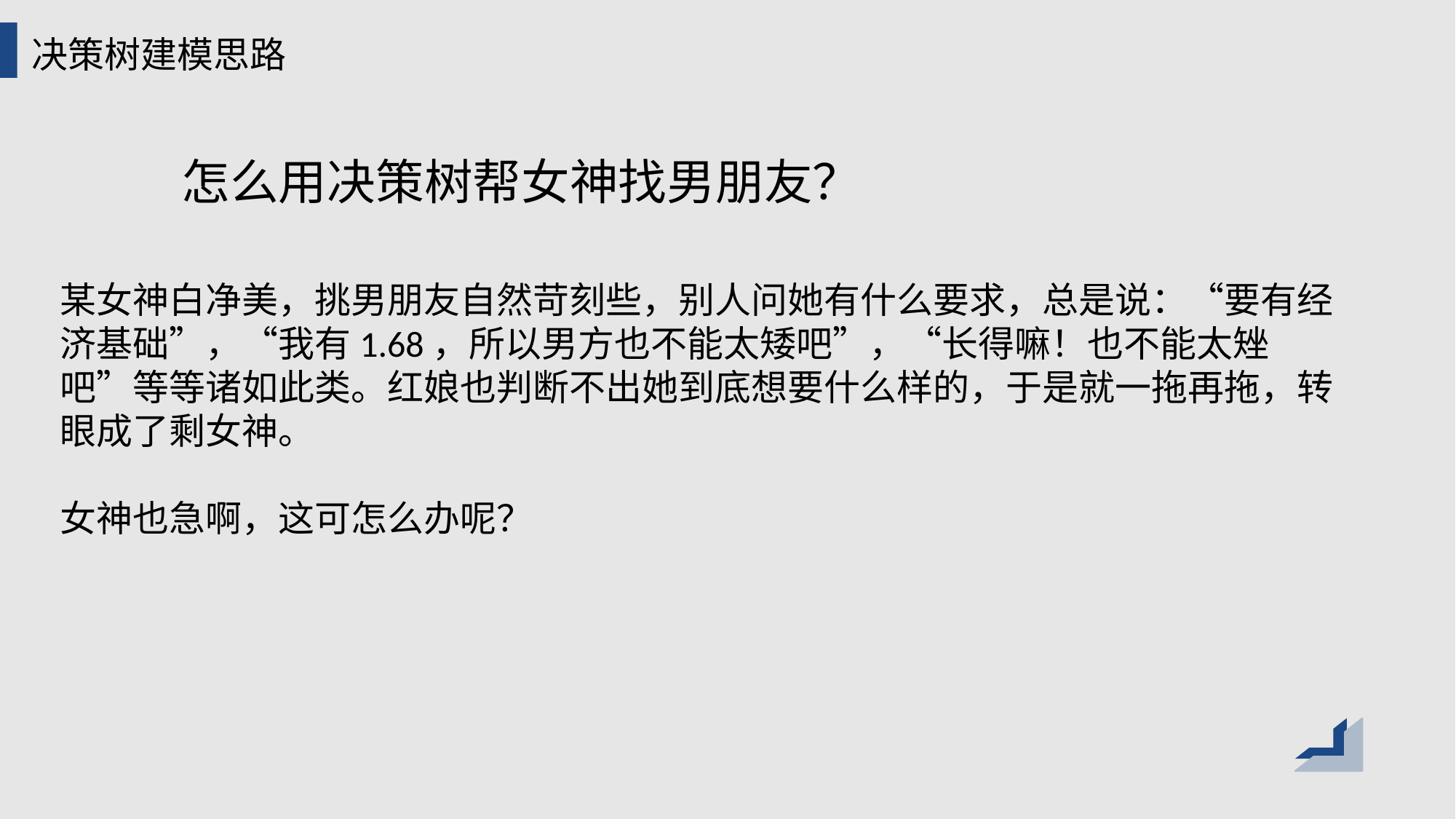

决策树建模思路
怎么用决策树帮女神找男朋友？
某女神白净美，挑男朋友自然苛刻些，别人问她有什么要求，总是说：“要有经济基础”，“我有1.68，所以男方也不能太矮吧”，“长得嘛！也不能太矬吧”等等诸如此类。红娘也判断不出她到底想要什么样的，于是就一拖再拖，转眼成了剩女神。

女神也急啊，这可怎么办呢？